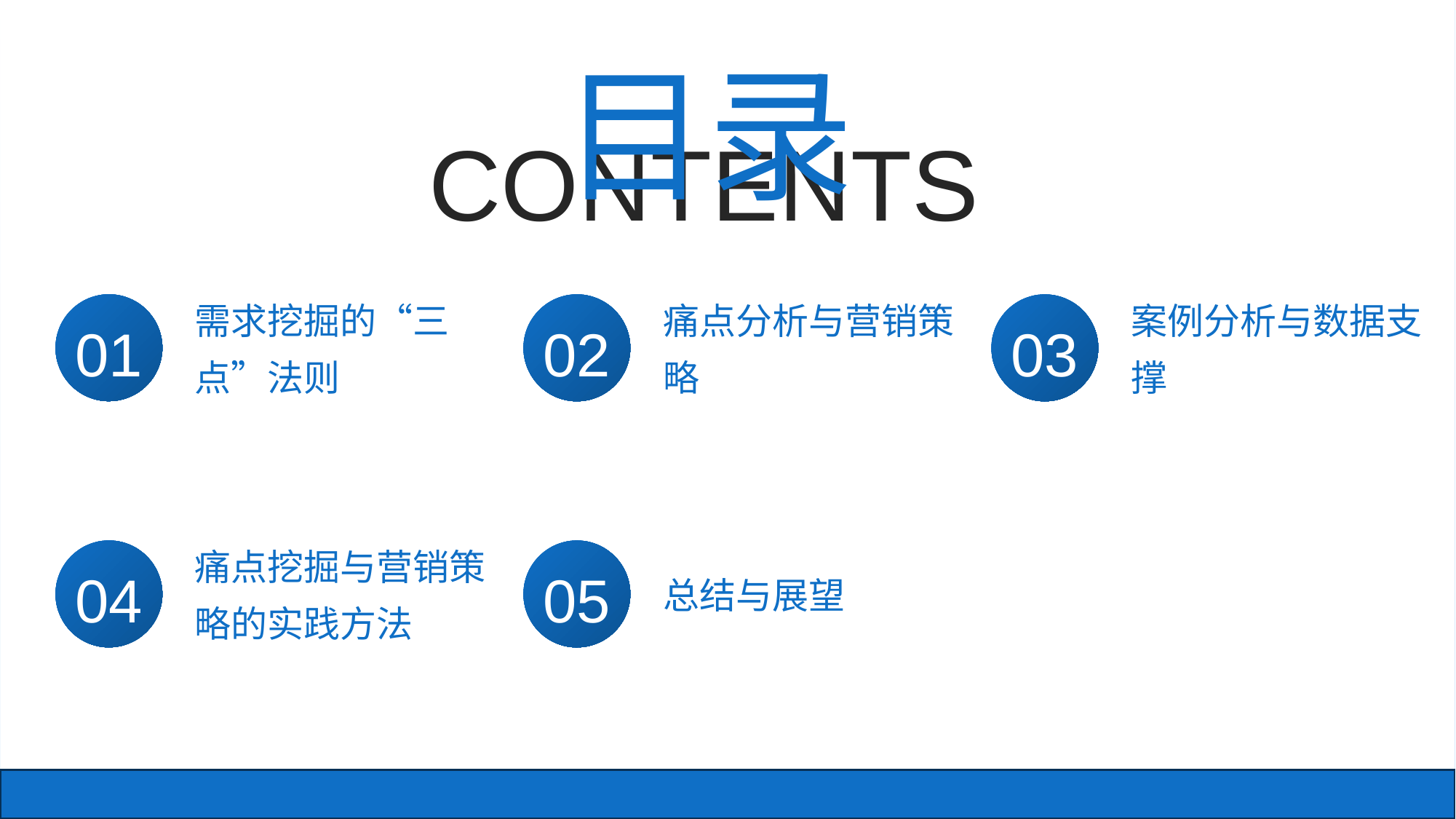

目录
CONTENTS
01
需求挖掘的“三点”法则
02
痛点分析与营销策略
03
案例分析与数据支撑

04
痛点挖掘与营销策略的实践方法
05
总结与展望